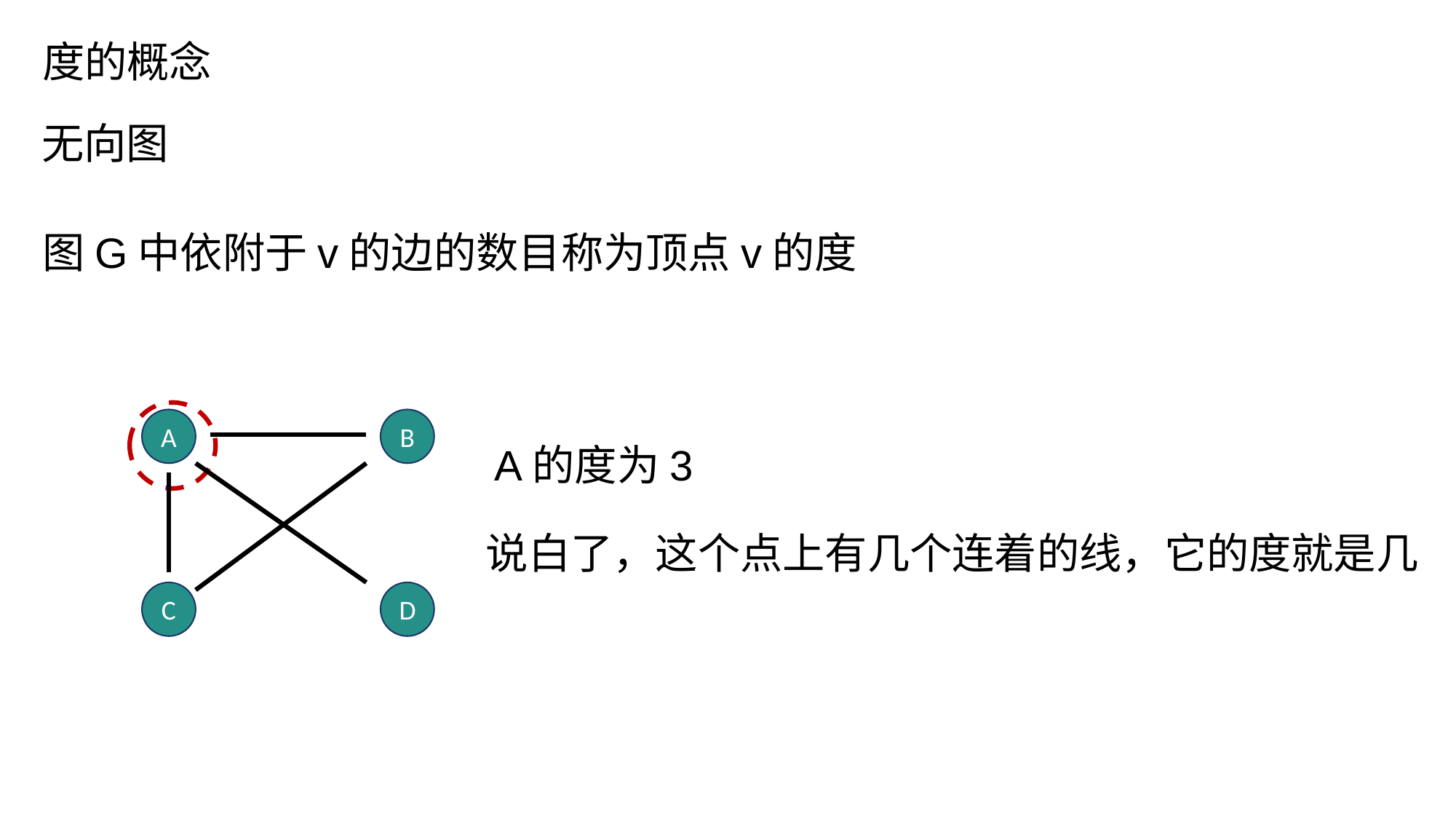

图
度的概念
无向图
图G中依附于v的边的数目称为顶点v的度

A
B
A的度为3
说白了，这个点上有几个连着的线，它的度就是几
C
D